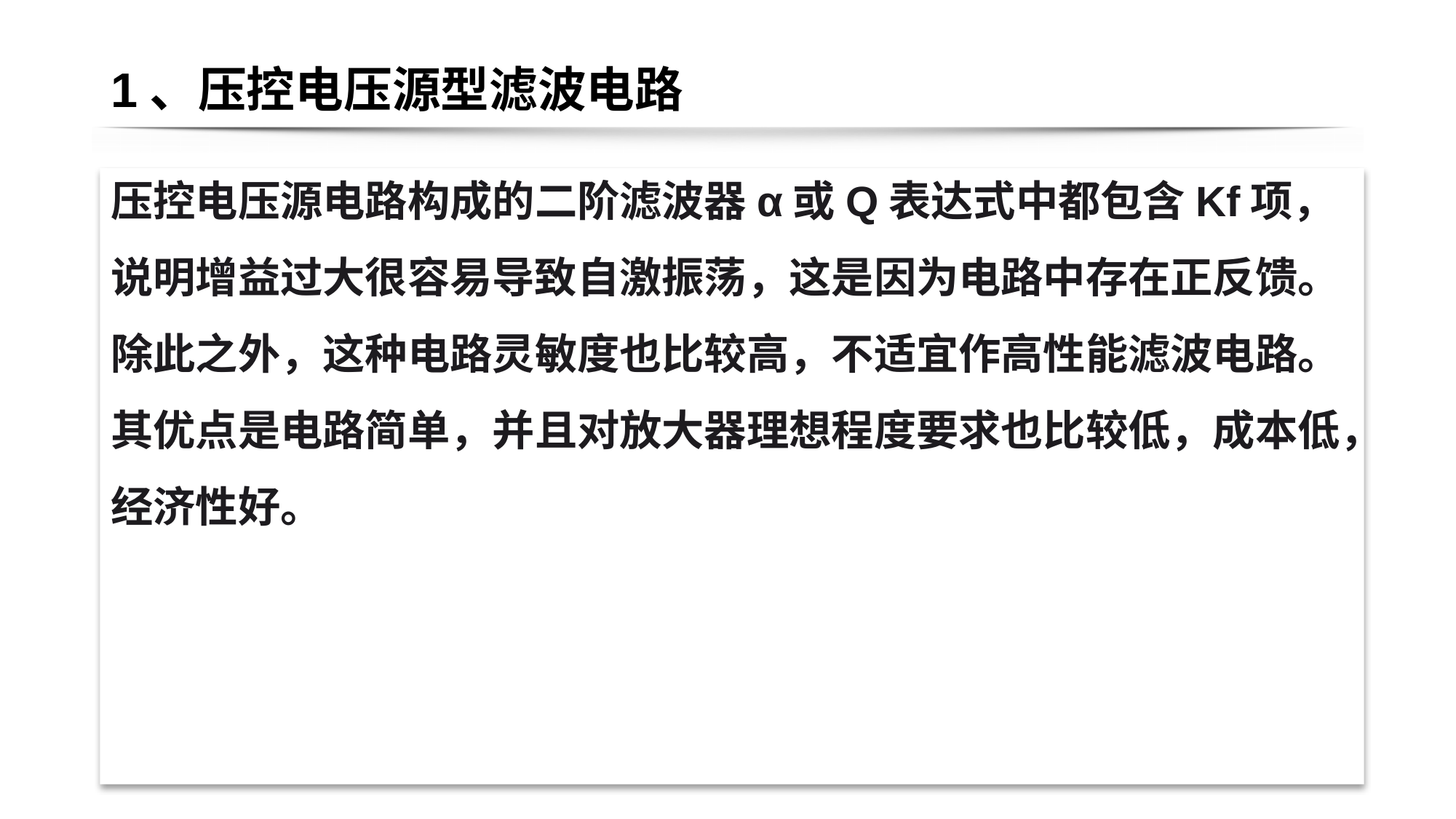

# 1、压控电压源型滤波电路
压控电压源电路构成的二阶滤波器α或Q表达式中都包含Kf项，说明增益过大很容易导致自激振荡，这是因为电路中存在正反馈。除此之外，这种电路灵敏度也比较高，不适宜作高性能滤波电路。其优点是电路简单，并且对放大器理想程度要求也比较低，成本低，经济性好。